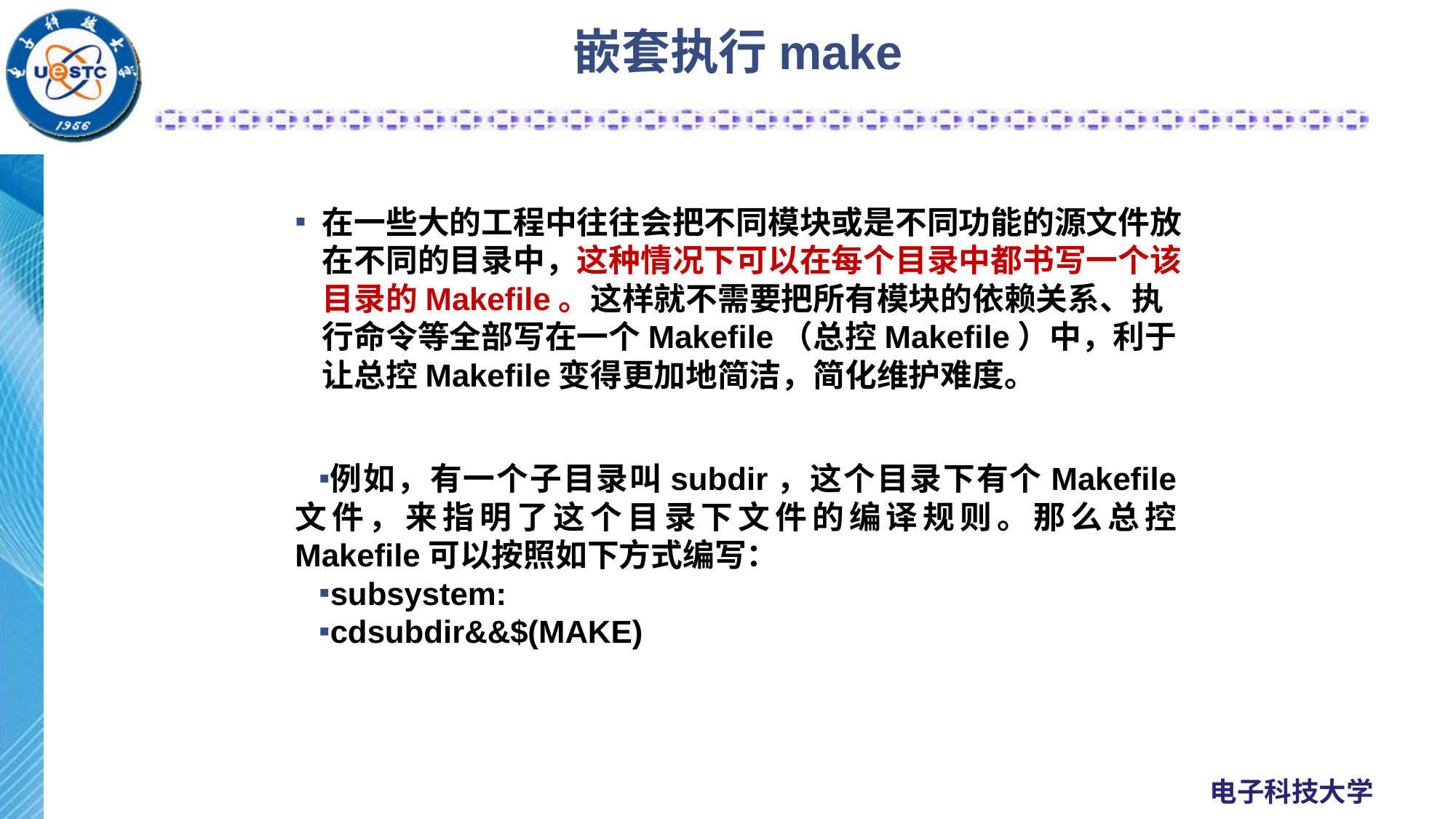

# 嵌套执行make
在一些大的工程中往往会把不同模块或是不同功能的源文件放在不同的目录中，这种情况下可以在每个目录中都书写一个该目录的Makefile。这样就不需要把所有模块的依赖关系、执行命令等全部写在一个Makefile（总控Makefile）中，利于让总控Makefile变得更加地简洁，简化维护难度。

例如，有一个子目录叫subdir，这个目录下有个Makefile文件，来指明了这个目录下文件的编译规则。那么总控Makefile可以按照如下方式编写：
subsystem:
cdsubdir&&$(MAKE)